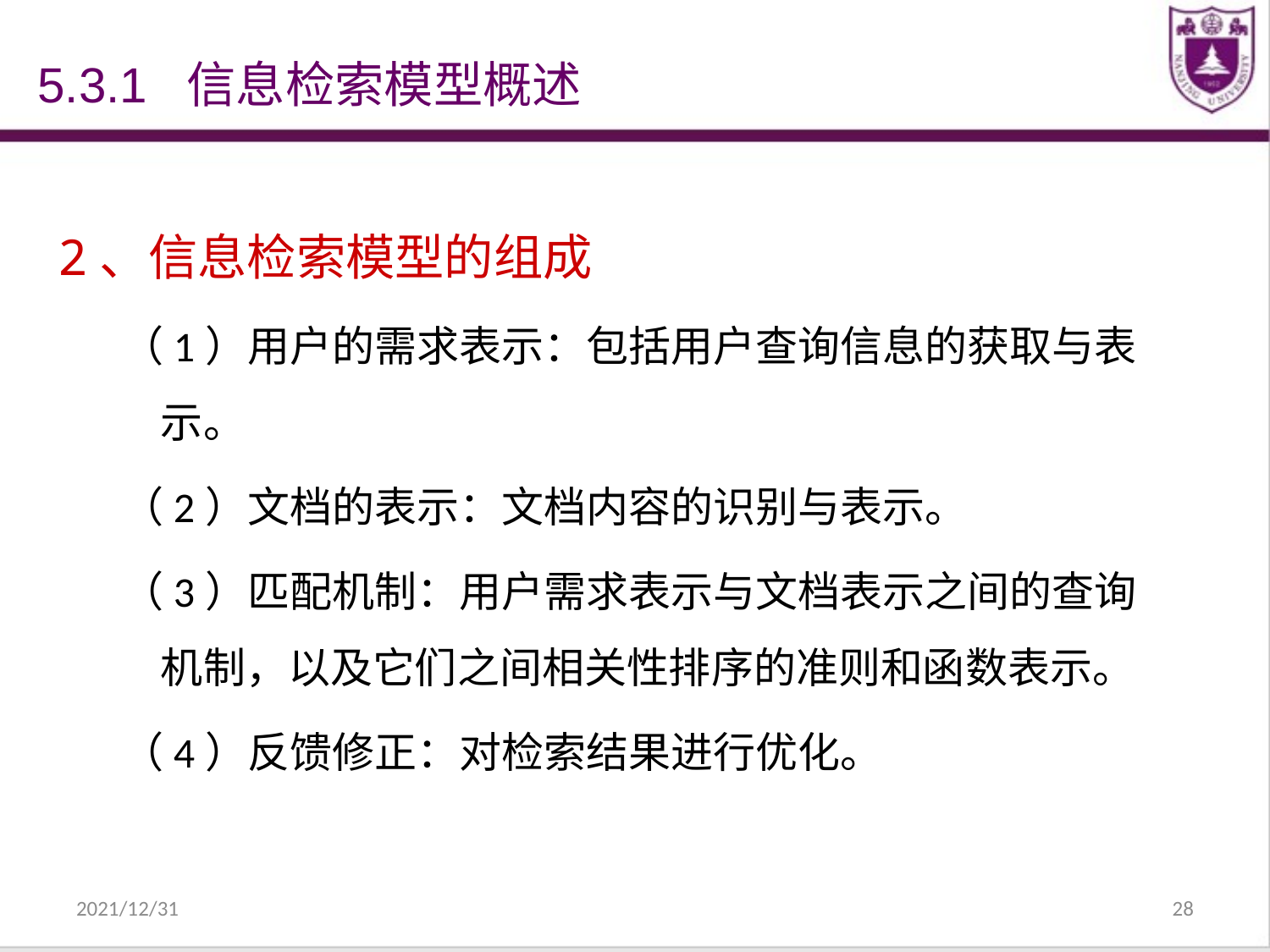

# 5.3.1  信息检索模型概述
2、信息检索模型的组成
（1）用户的需求表示：包括用户查询信息的获取与表示。
（2）文档的表示：文档内容的识别与表示。
（3）匹配机制：用户需求表示与文档表示之间的查询机制，以及它们之间相关性排序的准则和函数表示。
（4）反馈修正：对检索结果进行优化。
2021/12/31
28